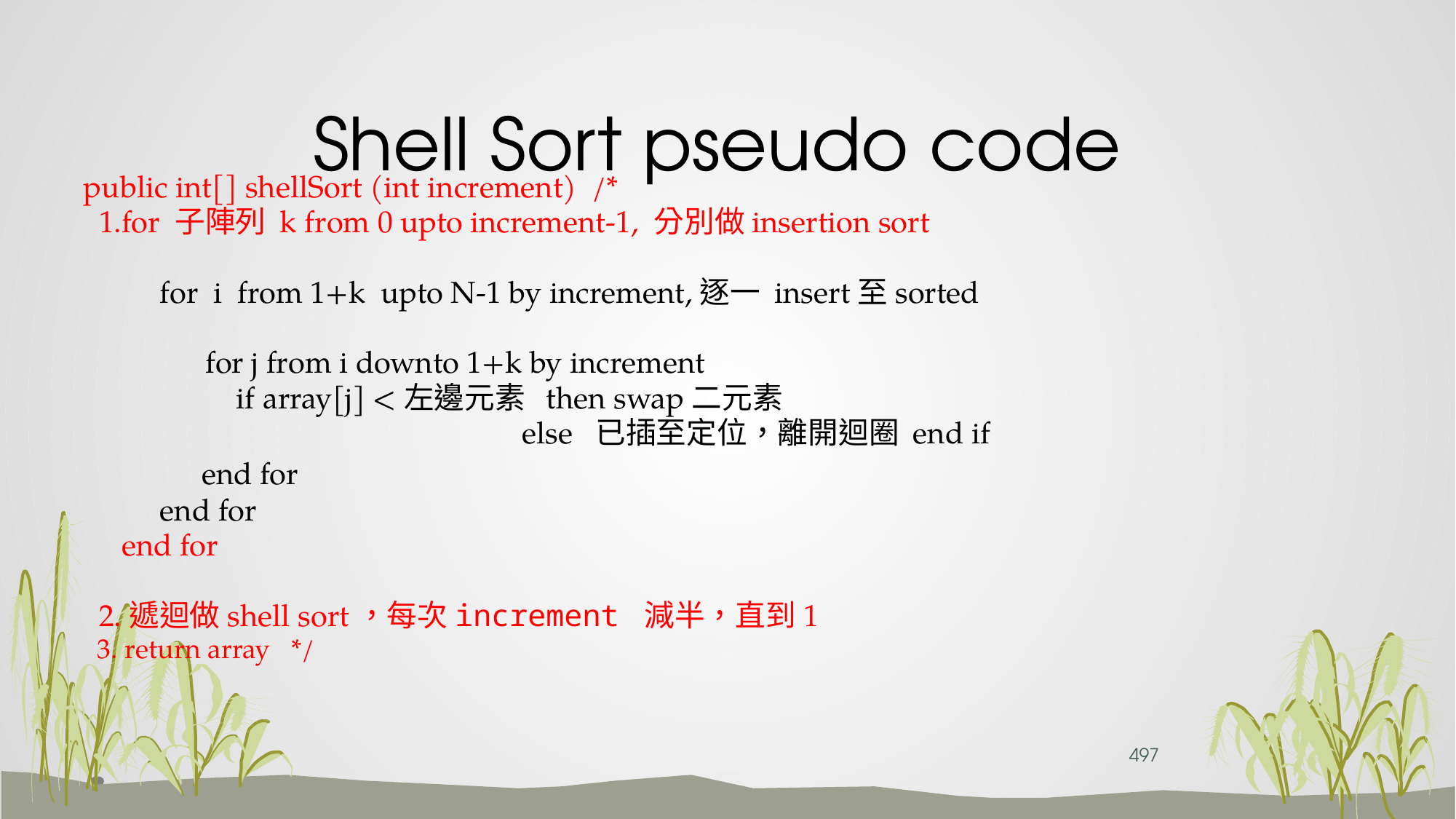

# Shell Sort pseudo code
public int[] shellSort (int increment)  /*
  1.for 子陣列 k from 0 upto increment-1, 分別做insertion sort

          for  i  from 1+k  upto N-1 by increment,逐一 insert至sorted

                for j from i downto 1+k by increment
                    if array[j] <左邊元素  then swap二元素
	                                                    else  已插至定位，離開迴圈 end if
             end for
          end for
     end for

  2.遞迴做shell sort，每次increment 減半，直到1
  3. return array   */
497